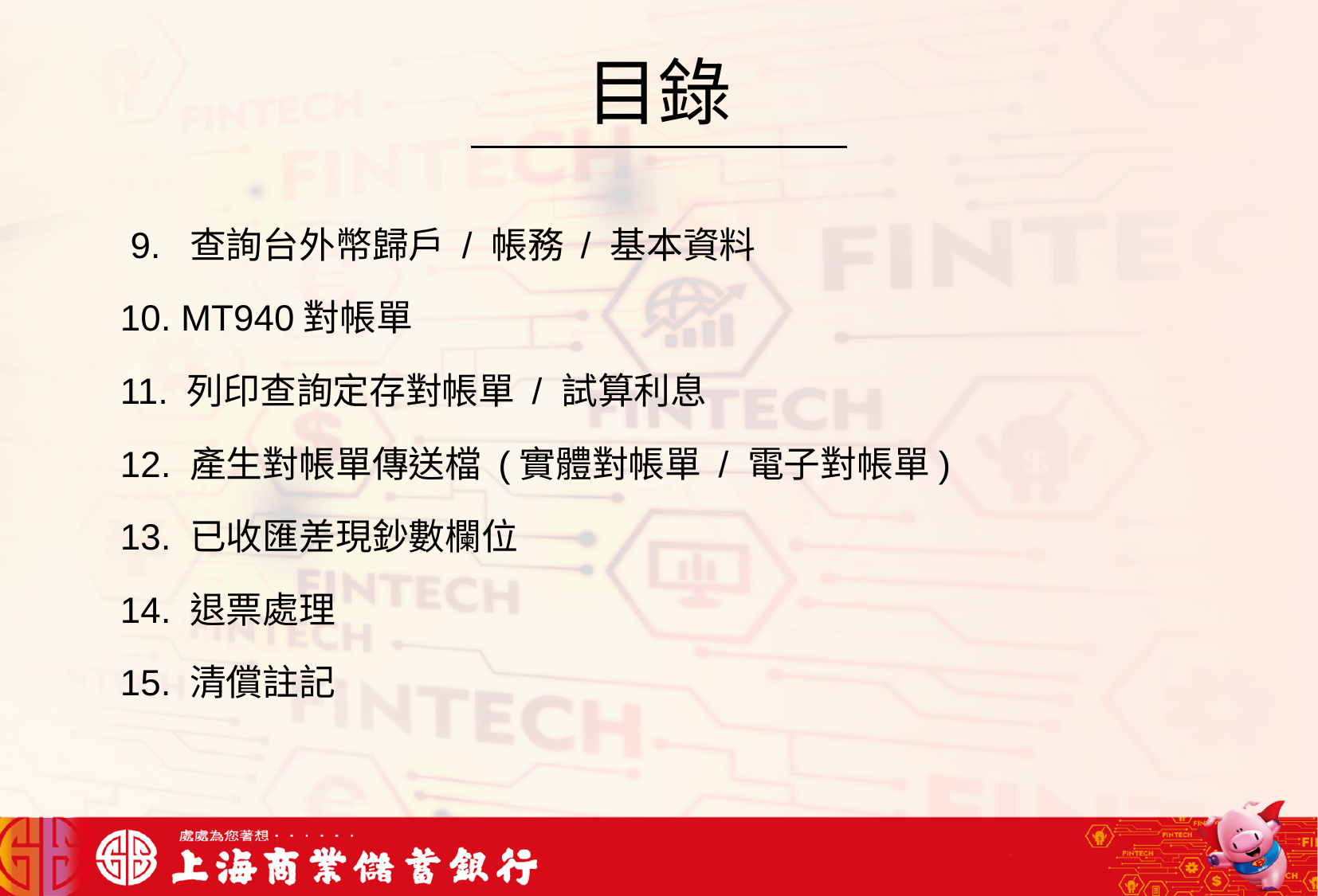

# 目錄

 9.  查詢台外幣歸戶 / 帳務 / 基本資料
10. MT940對帳單
11. 列印查詢定存對帳單 / 試算利息
12. 產生對帳單傳送檔 (實體對帳單 / 電子對帳單)
13. 已收匯差現鈔數欄位
14. 退票處理
15. 清償註記